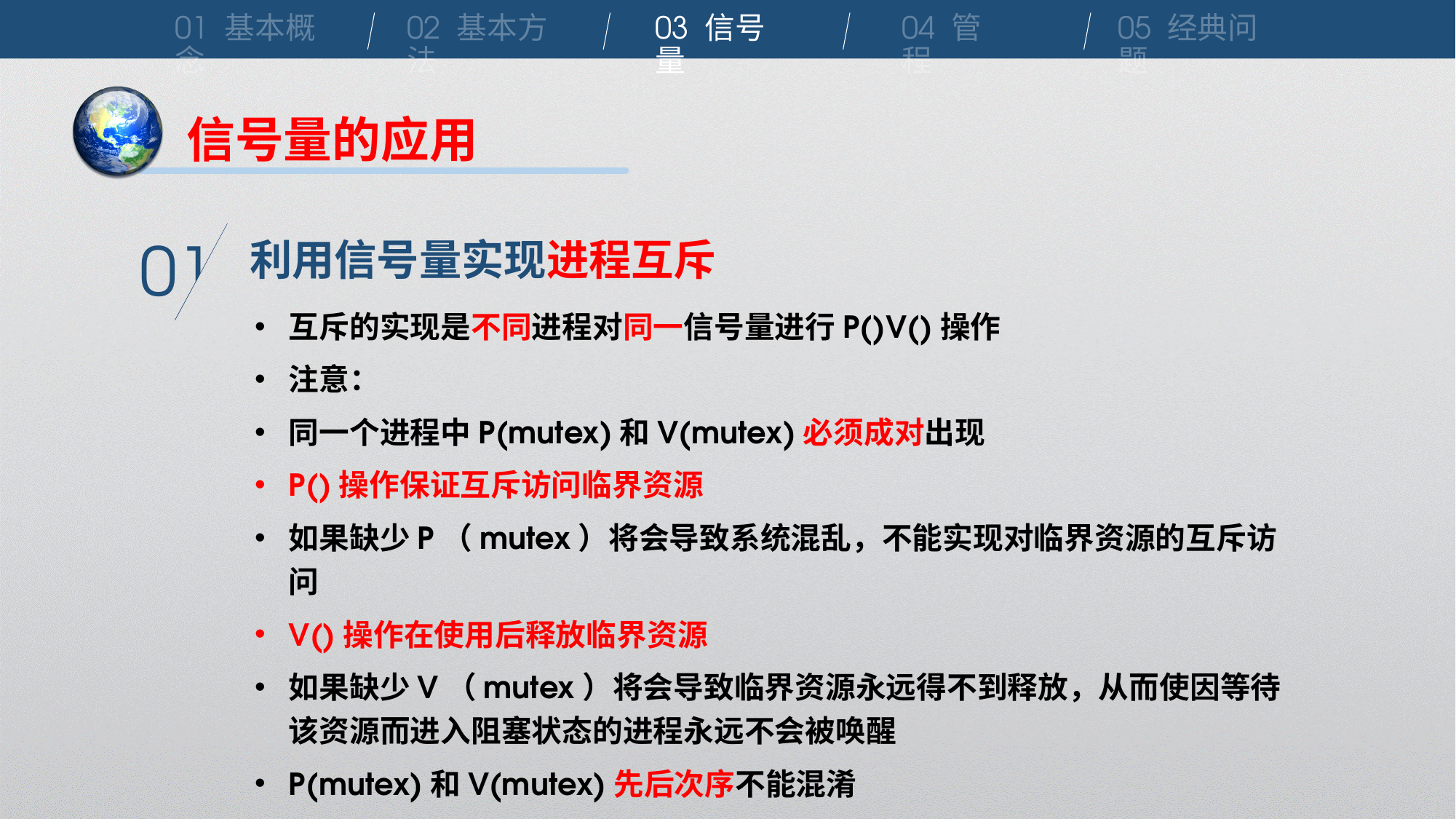

01 基本概念
02 基本方法
03 信号量
04 管程
05 经典问题
信号量的应用
利用信号量实现进程互斥

01
互斥的实现是不同进程对同一信号量进行P()V()操作
注意：
同一个进程中P(mutex)和V(mutex)必须成对出现
P()操作保证互斥访问临界资源
如果缺少P（mutex）将会导致系统混乱，不能实现对临界资源的互斥访问
V()操作在使用后释放临界资源
如果缺少V（mutex）将会导致临界资源永远得不到释放，从而使因等待该资源而进入阻塞状态的进程永远不会被唤醒
P(mutex)和V(mutex)先后次序不能混淆